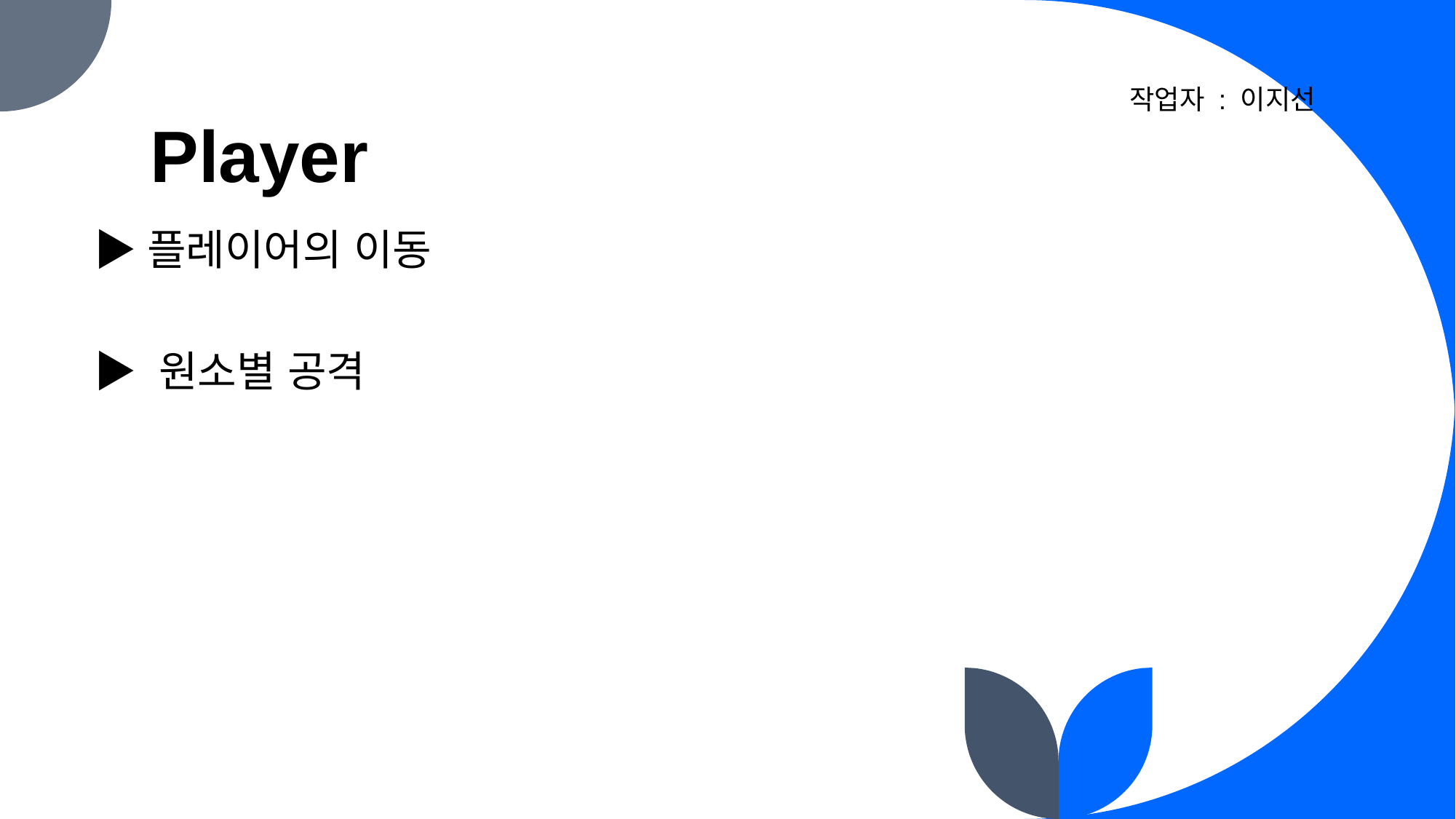

# Player
작업자 : 이지선
▶플레이어의 이동

▶ 원소별 공격